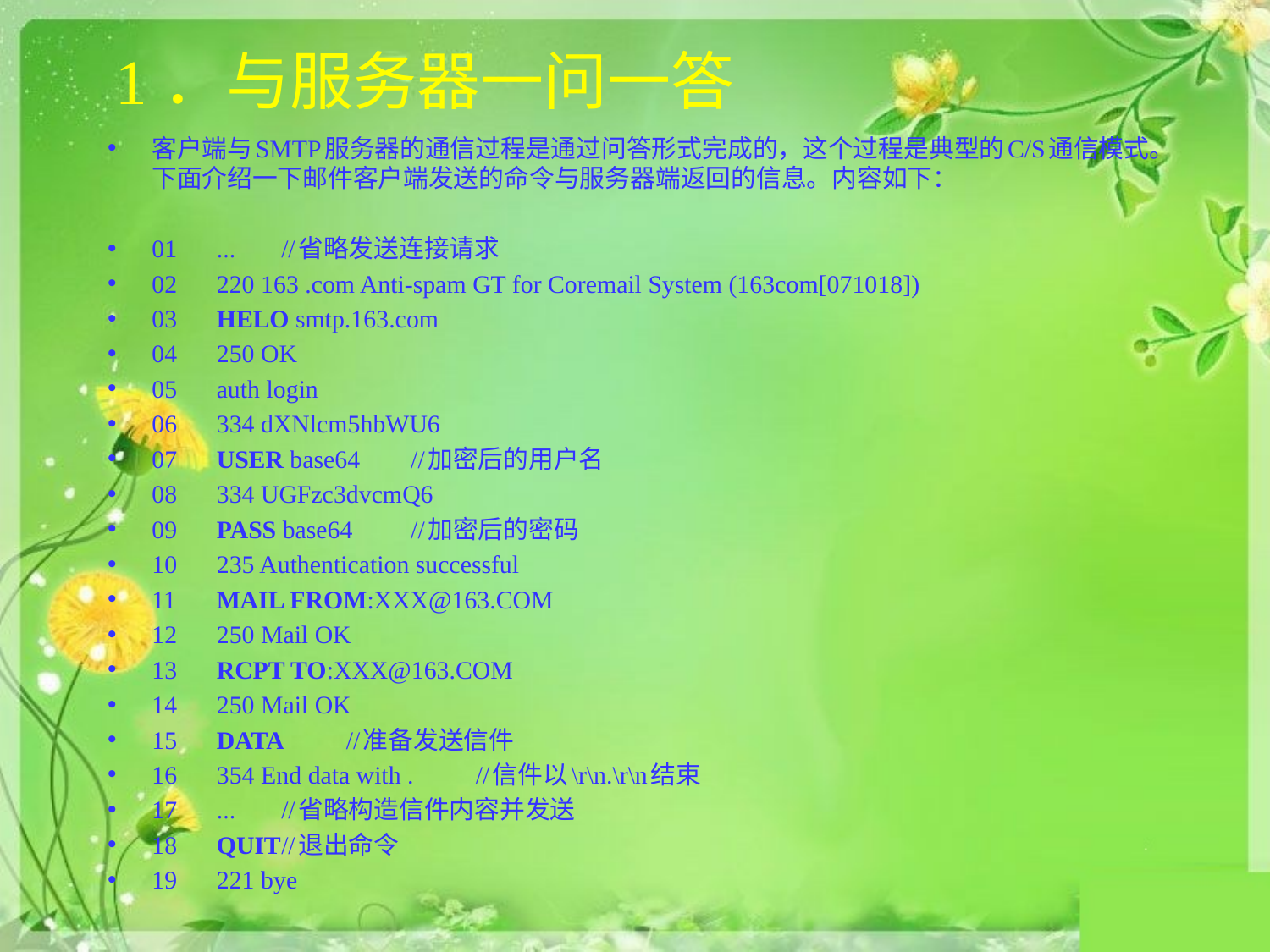

# 1．与服务器一问一答
客户端与SMTP服务器的通信过程是通过问答形式完成的，这个过程是典型的C/S通信模式。下面介绍一下邮件客户端发送的命令与服务器端返回的信息。内容如下：

01	...								//省略发送连接请求
02	220 163 .com Anti-spam GT for Coremail System (163com[071018])
03	HELO smtp.163.com
04	250 OK
05	auth login
06	334 dXNlcm5hbWU6
07	USER base64				//加密后的用户名
08	334 UGFzc3dvcmQ6
09	PASS base64					//加密后的密码
10	235 Authentication successful
11	MAIL FROM:XXX@163.COM
12	250 Mail OK
13	RCPT TO:XXX@163.COM
14	250 Mail OK
15	DATA					//准备发送信件
16	354 End data with .				//信件以\r\n.\r\n结束
17	...								//省略构造信件内容并发送
18	QUIT					//退出命令
19	221 bye